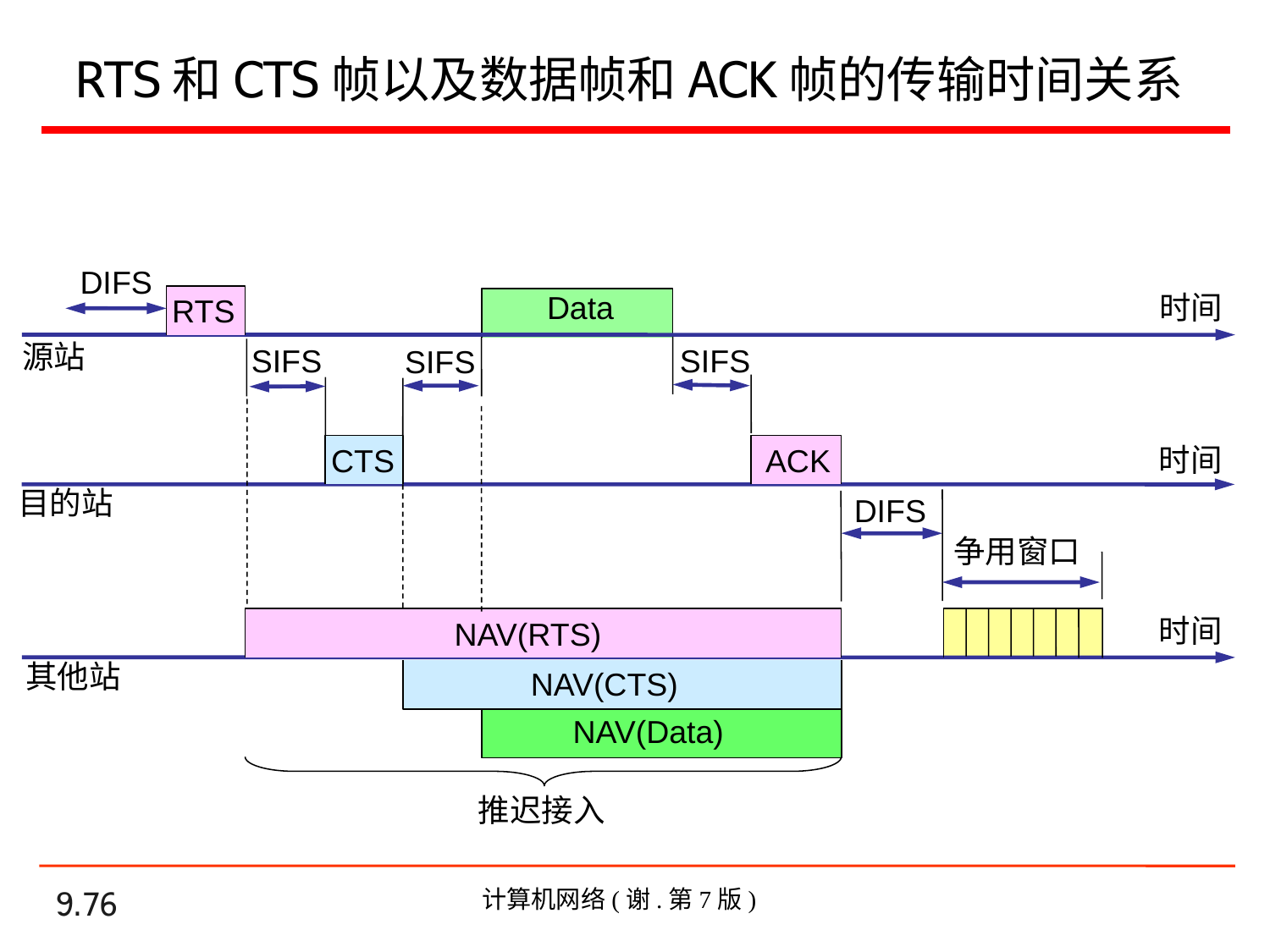

# RTS和CTS帧以及数据帧和ACK帧的传输时间关系
DIFS
Data
时间
RTS

源站

SIFS
SIFS
SIFS

时间
CTS
ACK

目的站

DIFS

争用窗口

时间

NAV(RTS)
 其他站

NAV(CTS)

NAV(Data)

推迟接入